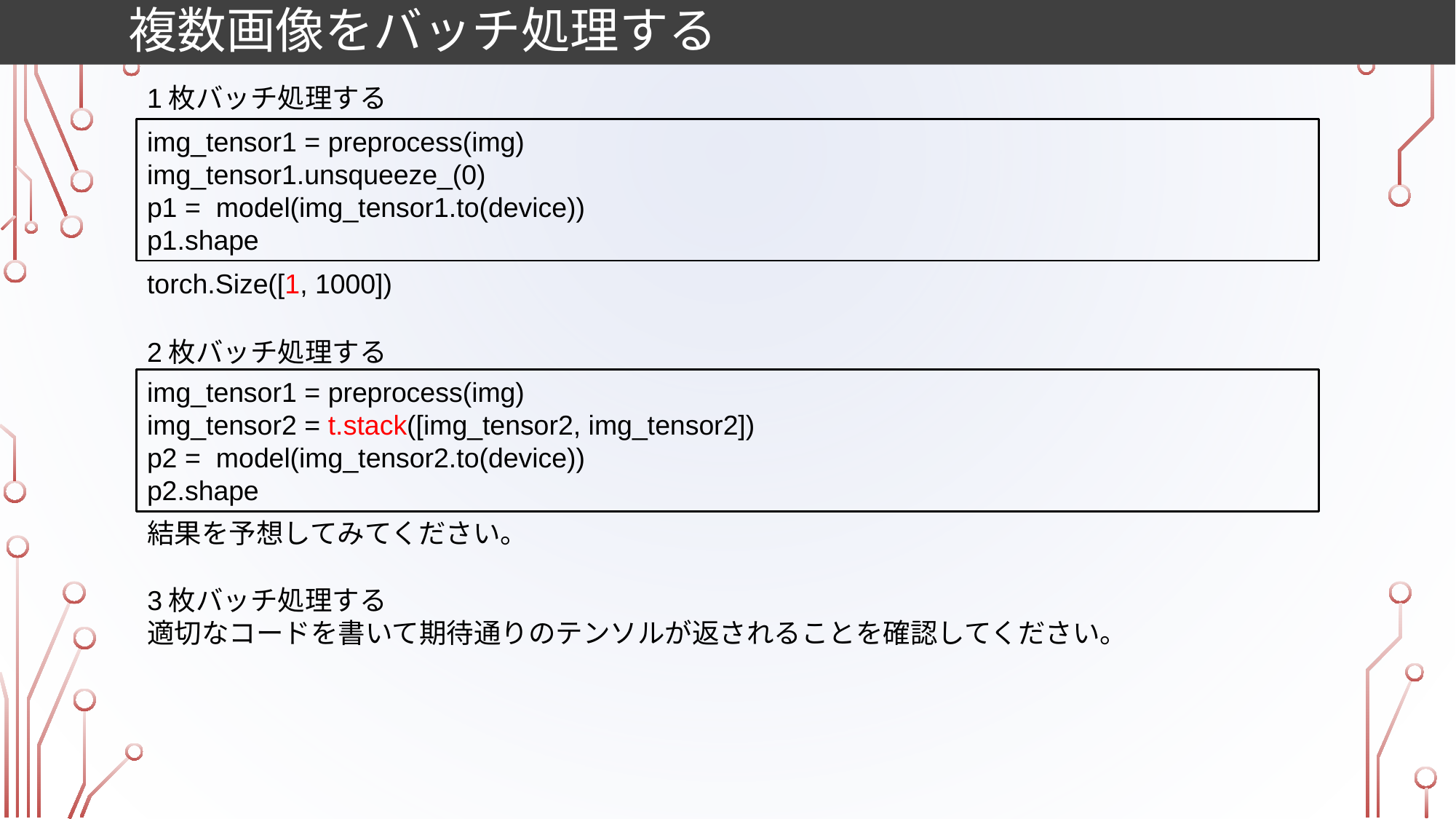

# 複数画像をバッチ処理する
1枚バッチ処理する
img_tensor1 = preprocess(img)
img_tensor1.unsqueeze_(0)
p1 =  model(img_tensor1.to(device))
p1.shape
torch.Size([1, 1000])
2枚バッチ処理する
img_tensor1 = preprocess(img)
img_tensor2 = t.stack([img_tensor2, img_tensor2])
p2 =  model(img_tensor2.to(device))
p2.shape
結果を予想してみてください。
3枚バッチ処理する
適切なコードを書いて期待通りのテンソルが返されることを確認してください。